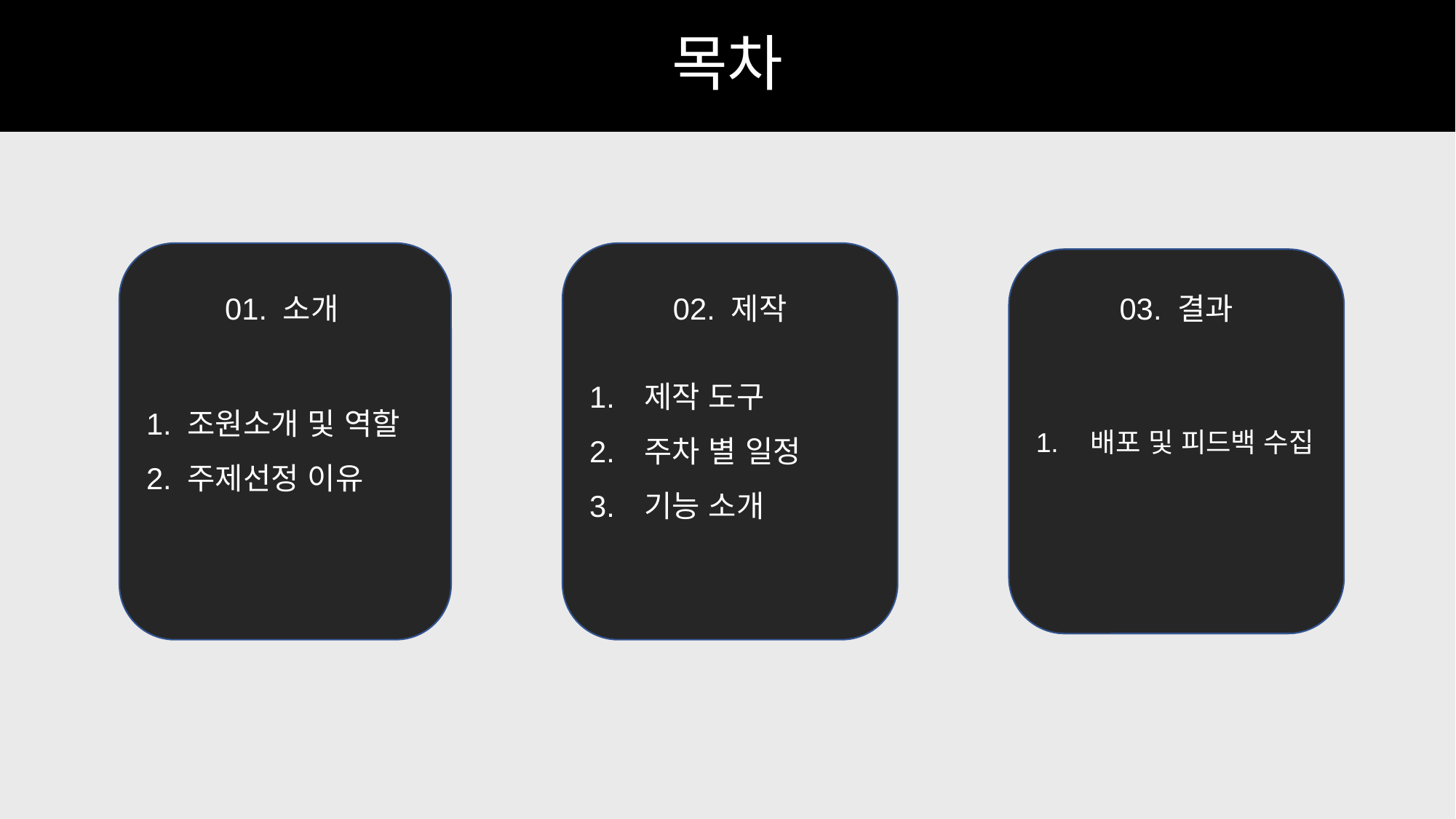

# 목차

제작 도구
주차 별 일정
기능 소개

02. 제작

조원소개 및 역할
주제선정 이유

01. 소개
배포 및 피드백 수집
03. 결과